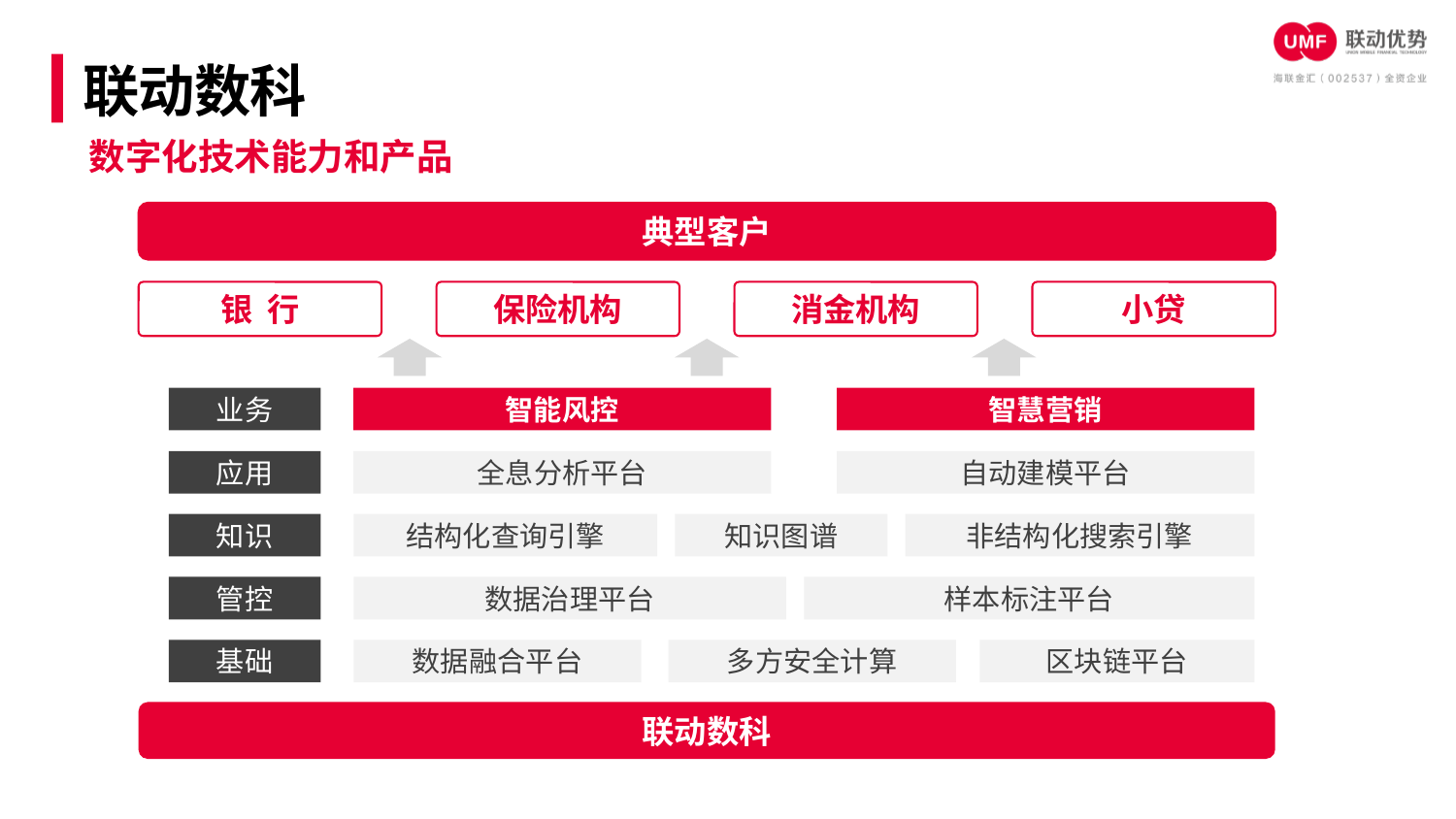

联动数科
数字化技术能力和产品
典型客户
银  行
保险机构
消金机构
小贷

业务
智能风控
智慧营销
应用
全息分析平台
自动建模平台
知识
结构化查询引擎
知识图谱
非结构化搜索引擎
管控
数据治理平台
样本标注平台
基础
数据融合平台
多方安全计算
区块链平台
联动数科